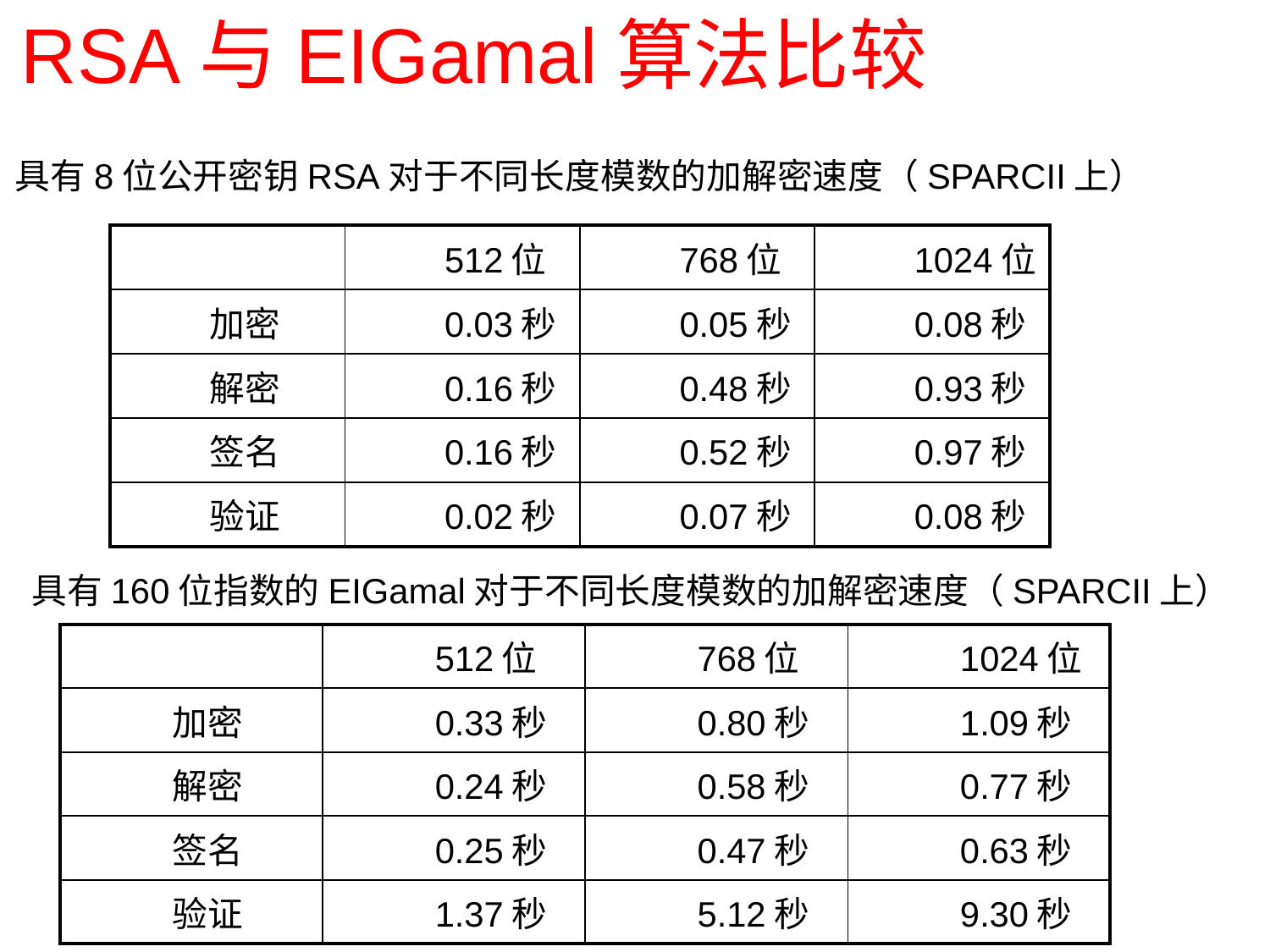

# RSA与EIGamal算法比较
具有8位公开密钥RSA对于不同长度模数的加解密速度（SPARCII上）
|  | 512位 | 768位 | 1024位 |
| --- | --- | --- | --- |
| 加密 | 0.03秒 | 0.05秒 | 0.08秒 |
| 解密 | 0.16秒 | 0.48秒 | 0.93秒 |
| 签名 | 0.16秒 | 0.52秒 | 0.97秒 |
| 验证 | 0.02秒 | 0.07秒 | 0.08秒 |
具有160位指数的EIGamal对于不同长度模数的加解密速度（SPARCII上）
|  | 512位 | 768位 | 1024位 |
| --- | --- | --- | --- |
| 加密 | 0.33秒 | 0.80秒 | 1.09秒 |
| 解密 | 0.24秒 | 0.58秒 | 0.77秒 |
| 签名 | 0.25秒 | 0.47秒 | 0.63秒 |
| 验证 | 1.37秒 | 5.12秒 | 9.30秒 |